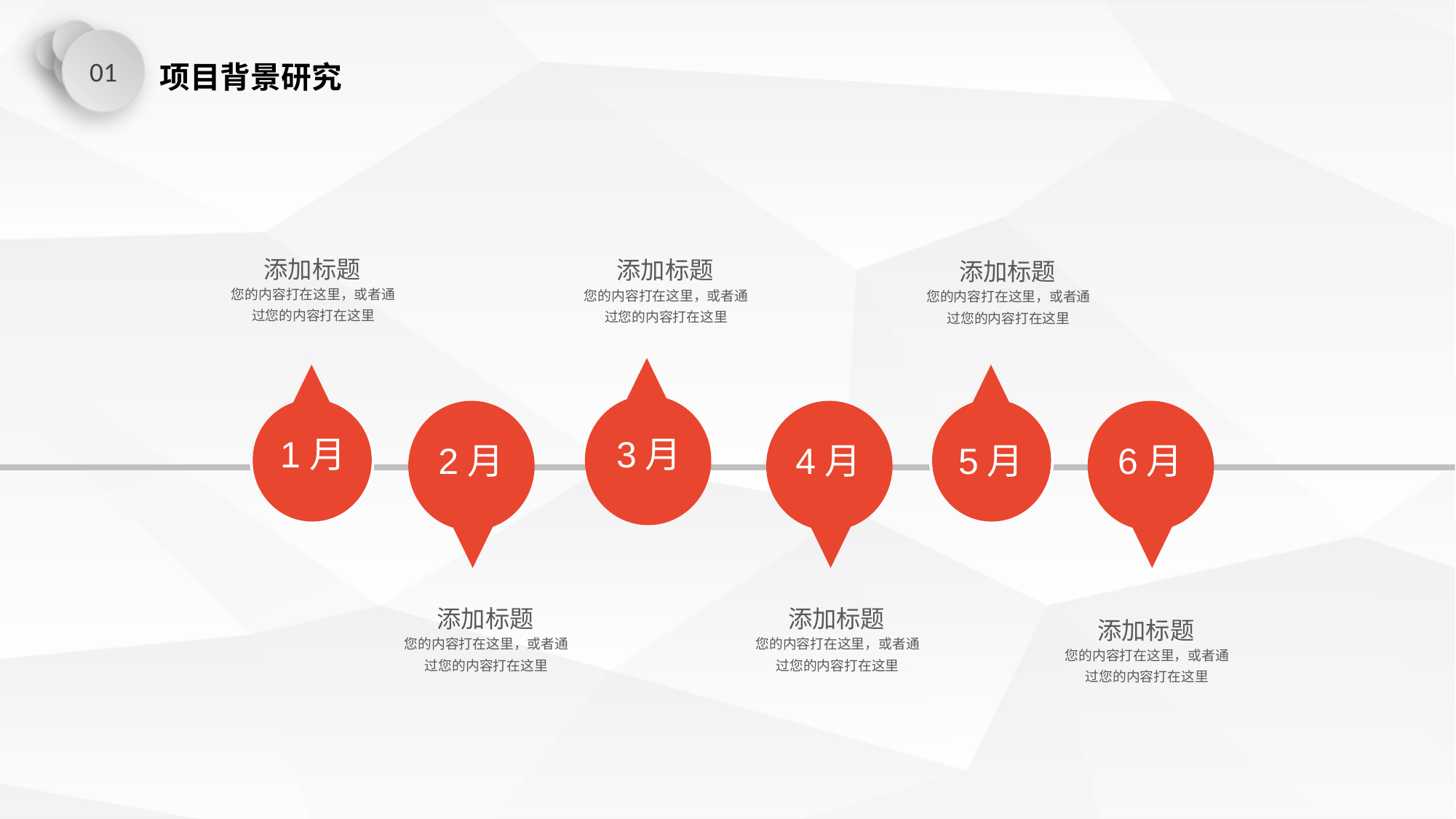

01
项目背景研究
添加标题
您的内容打在这里，或者通过您的内容打在这里
添加标题
您的内容打在这里，或者通过您的内容打在这里
添加标题
您的内容打在这里，或者通过您的内容打在这里

1月

3月

5月

2月

4月

6月

添加标题
您的内容打在这里，或者通过您的内容打在这里
添加标题
您的内容打在这里，或者通过您的内容打在这里
添加标题
您的内容打在这里，或者通过您的内容打在这里